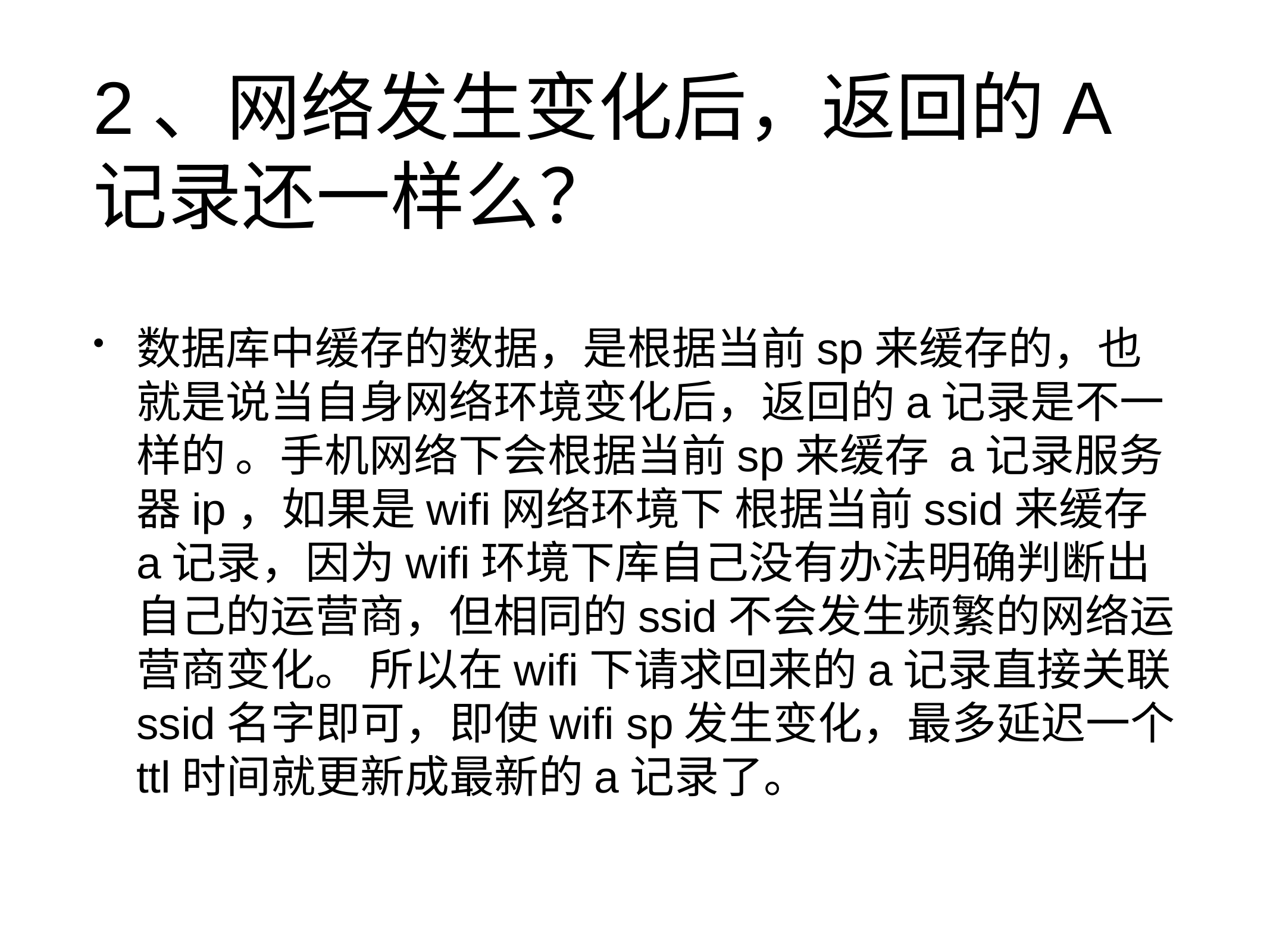

# 2、网络发生变化后，返回的A记录还一样么？
数据库中缓存的数据，是根据当前sp来缓存的，也就是说当自身网络环境变化后，返回的a记录是不一样的 。手机网络下会根据当前sp来缓存 a记录服务器ip，如果是wifi网络环境下 根据当前ssid来缓存a记录，因为wifi环境下库自己没有办法明确判断出自己的运营商，但相同的ssid不会发生频繁的网络运营商变化。 所以在wifi下请求回来的a记录直接关联ssid名字即可，即使wifi sp发生变化，最多延迟一个ttl时间就更新成最新的a记录了。